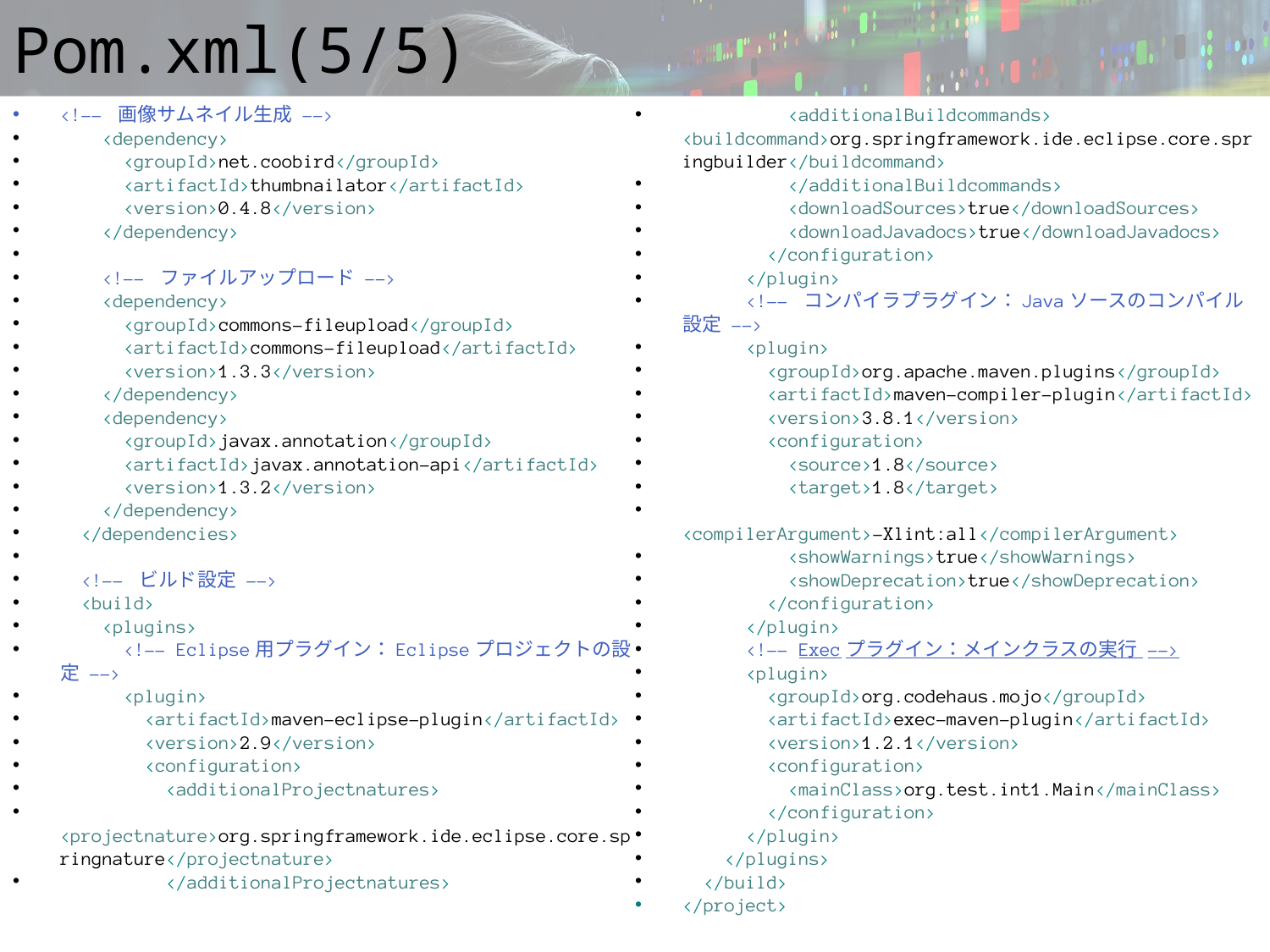

# Pom.xml(5/5)
<!-- 画像サムネイル生成 -->
    <dependency>
      <groupId>net.coobird</groupId>
      <artifactId>thumbnailator</artifactId>
      <version>0.4.8</version>
    </dependency>

    <!-- ファイルアップロード -->
    <dependency>
      <groupId>commons-fileupload</groupId>
      <artifactId>commons-fileupload</artifactId>
      <version>1.3.3</version>
    </dependency>
    <dependency>
      <groupId>javax.annotation</groupId>
      <artifactId>javax.annotation-api</artifactId>
      <version>1.3.2</version>
    </dependency>
  </dependencies>

  <!-- ビルド設定 -->
  <build>
    <plugins>
      <!-- Eclipse用プラグイン：Eclipseプロジェクトの設定 -->
      <plugin>
        <artifactId>maven-eclipse-plugin</artifactId>
        <version>2.9</version>
        <configuration>
          <additionalProjectnatures>
            <projectnature>org.springframework.ide.eclipse.core.springnature</projectnature>
          </additionalProjectnatures>

          <additionalBuildcommands>           <buildcommand>org.springframework.ide.eclipse.core.springbuilder</buildcommand>
          </additionalBuildcommands>
          <downloadSources>true</downloadSources>
          <downloadJavadocs>true</downloadJavadocs>
        </configuration>
      </plugin>
      <!-- コンパイラプラグイン：Javaソースのコンパイル設定 -->
      <plugin>
        <groupId>org.apache.maven.plugins</groupId>
        <artifactId>maven-compiler-plugin</artifactId>
        <version>3.8.1</version>
        <configuration>
          <source>1.8</source>
          <target>1.8</target>
          <compilerArgument>-Xlint:all</compilerArgument>
          <showWarnings>true</showWarnings>
          <showDeprecation>true</showDeprecation>
        </configuration>
      </plugin>
      <!-- Execプラグイン：メインクラスの実行 -->
      <plugin>
        <groupId>org.codehaus.mojo</groupId>
        <artifactId>exec-maven-plugin</artifactId>
        <version>1.2.1</version>
        <configuration>
          <mainClass>org.test.int1.Main</mainClass>
        </configuration>
      </plugin>
    </plugins>
  </build>
</project>